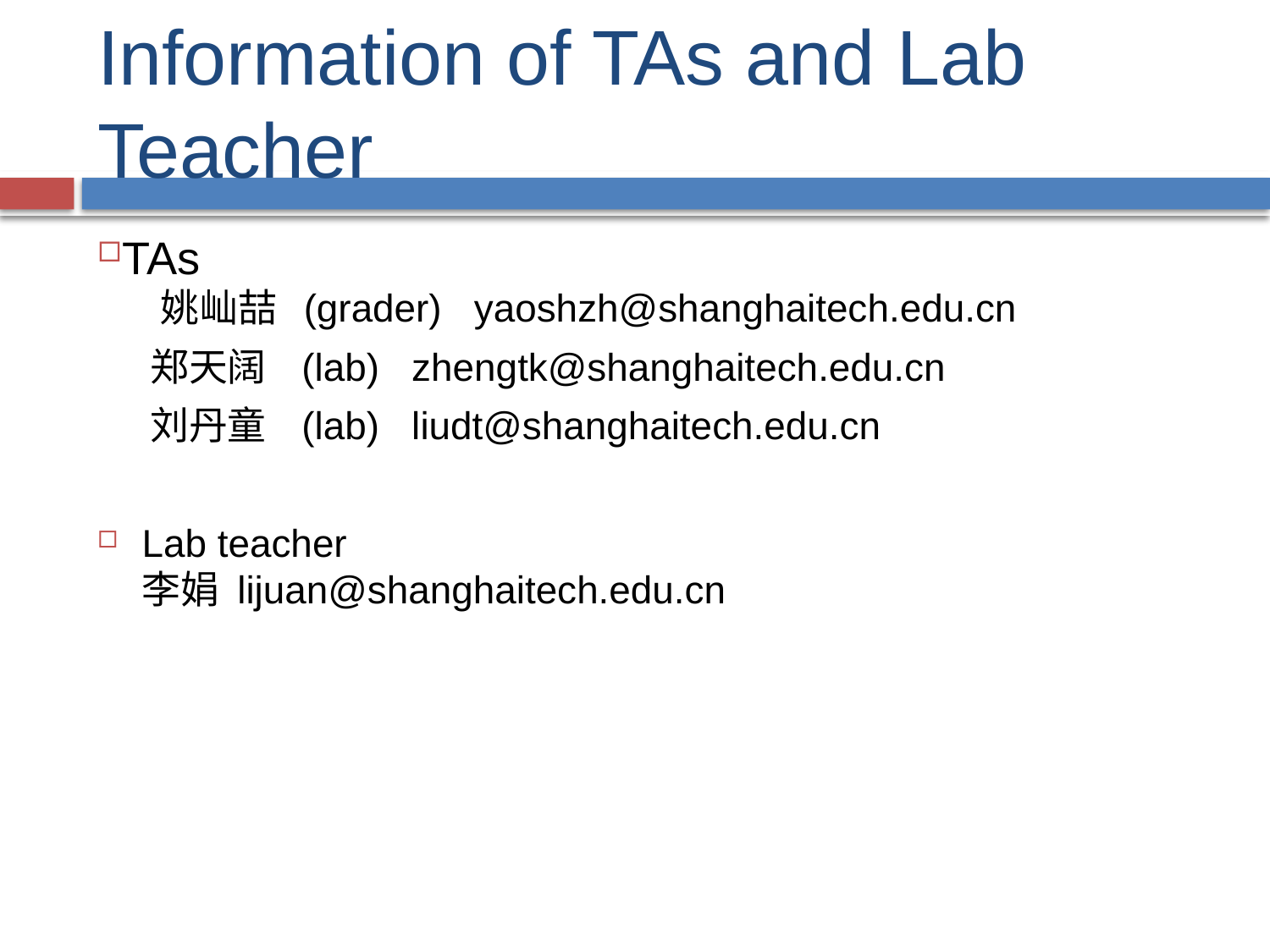

# Information of TAs and Lab Teacher
TAs
     姚屾喆  (grader)   yaoshzh@shanghaitech.edu.cn
     郑天阔   (lab)   zhengtk@shanghaitech.edu.cn
     刘丹童   (lab)   liudt@shanghaitech.edu.cn

Lab teacher
李娟 lijuan@shanghaitech.edu.cn